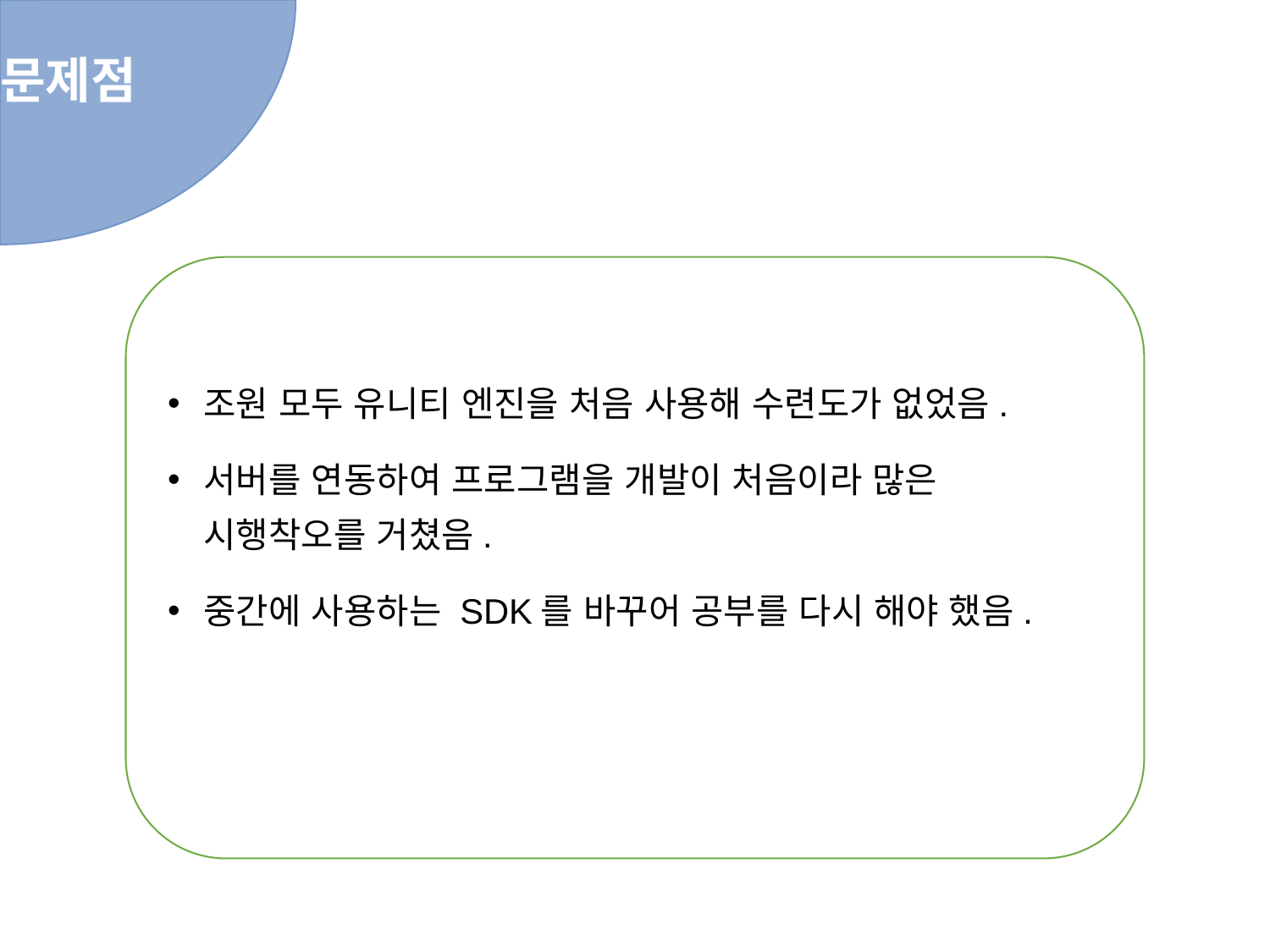

문제점
조원 모두 유니티 엔진을 처음 사용해 수련도가 없었음.
서버를 연동하여 프로그램을 개발이 처음이라 많은 시행착오를 거쳤음.
중간에 사용하는 SDK를 바꾸어 공부를 다시 해야 했음.